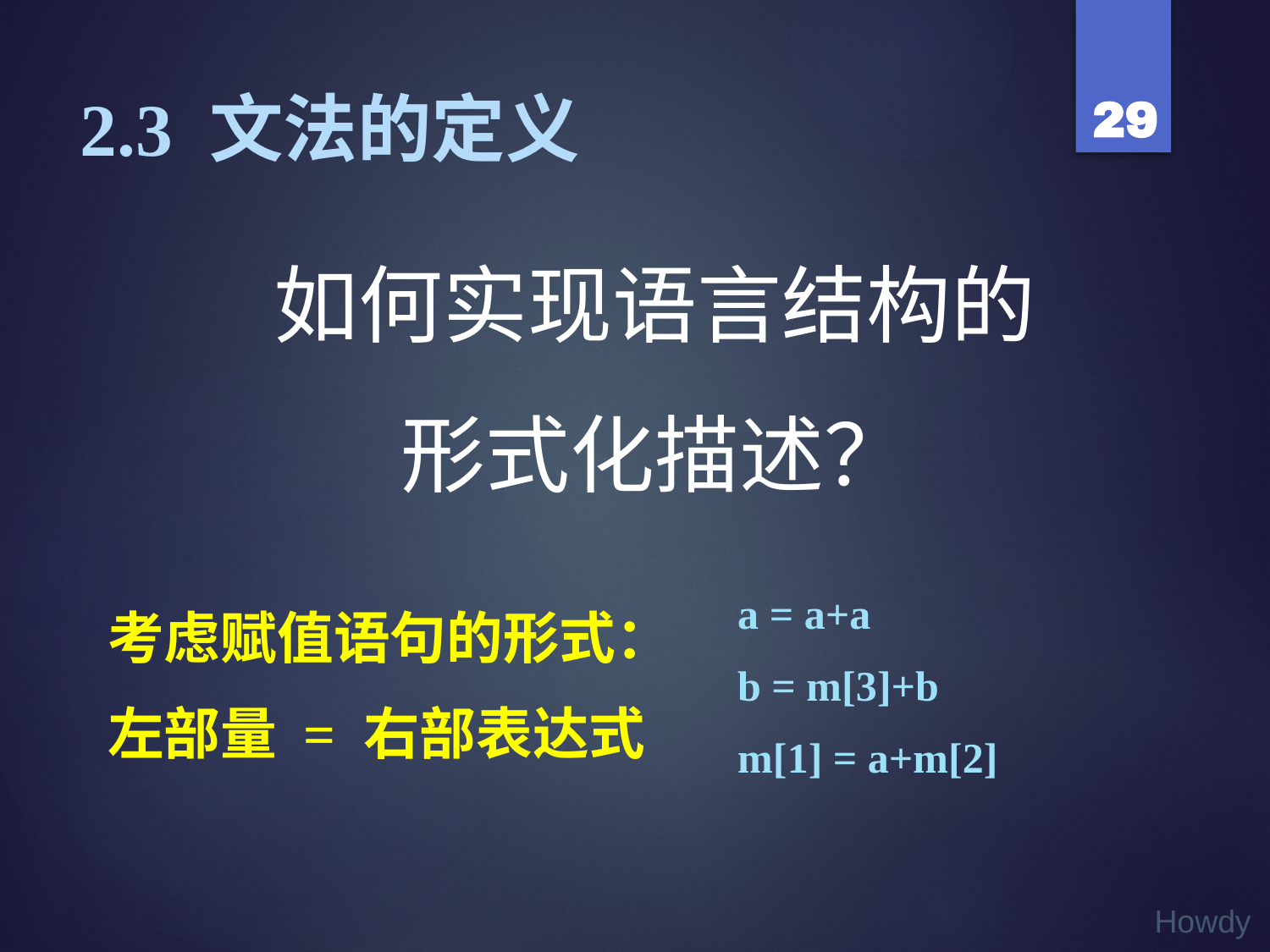

# 2.3 文法的定义
如何实现语言结构的
形式化描述？
a = a+a
b = m[3]+b
m[1] = a+m[2]
考虑赋值语句的形式：
左部量 = 右部表达式